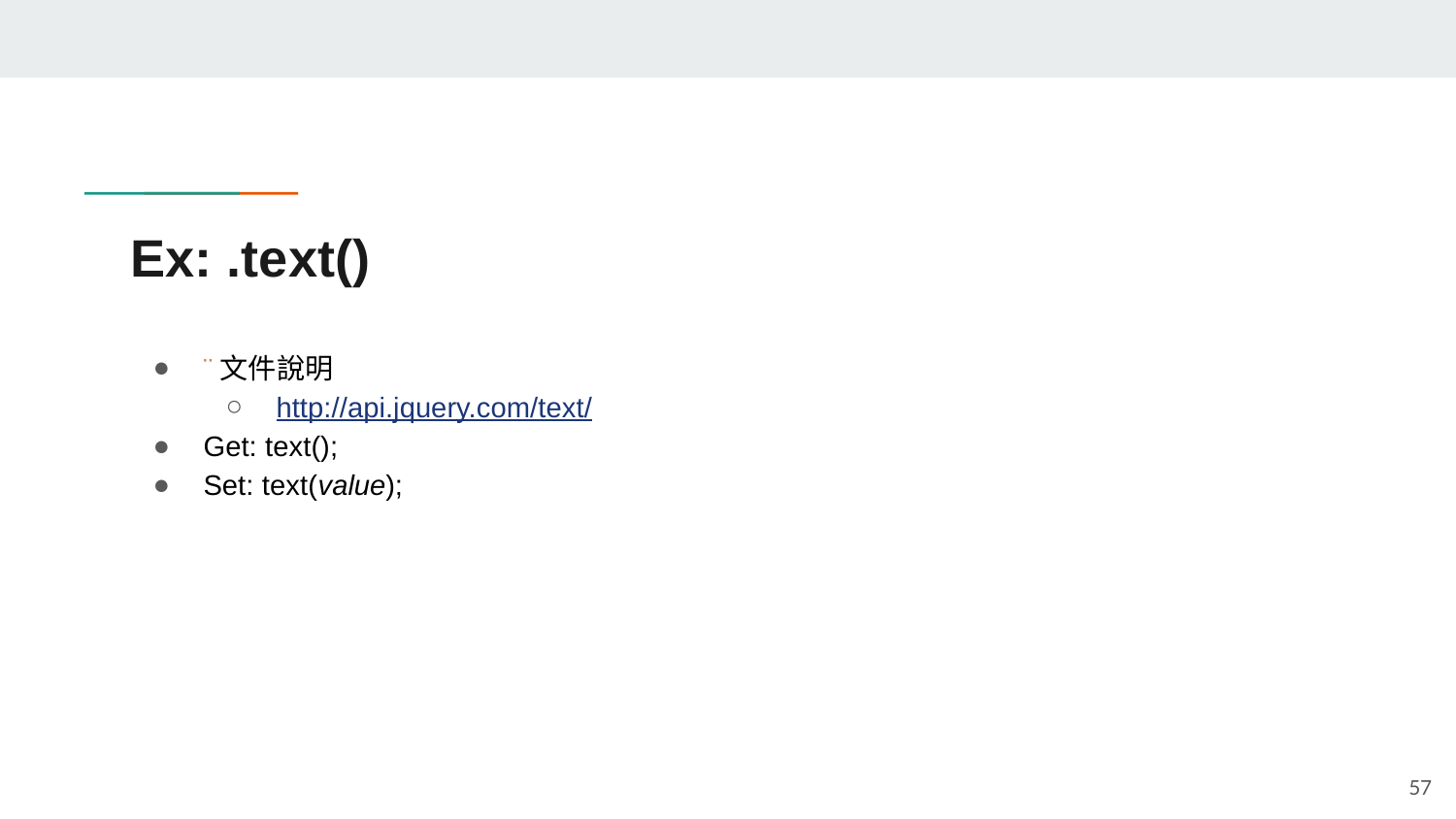

# Ex: .text()
¨文件說明
http://api.jquery.com/text/
Get: text();
Set: text(value);

57